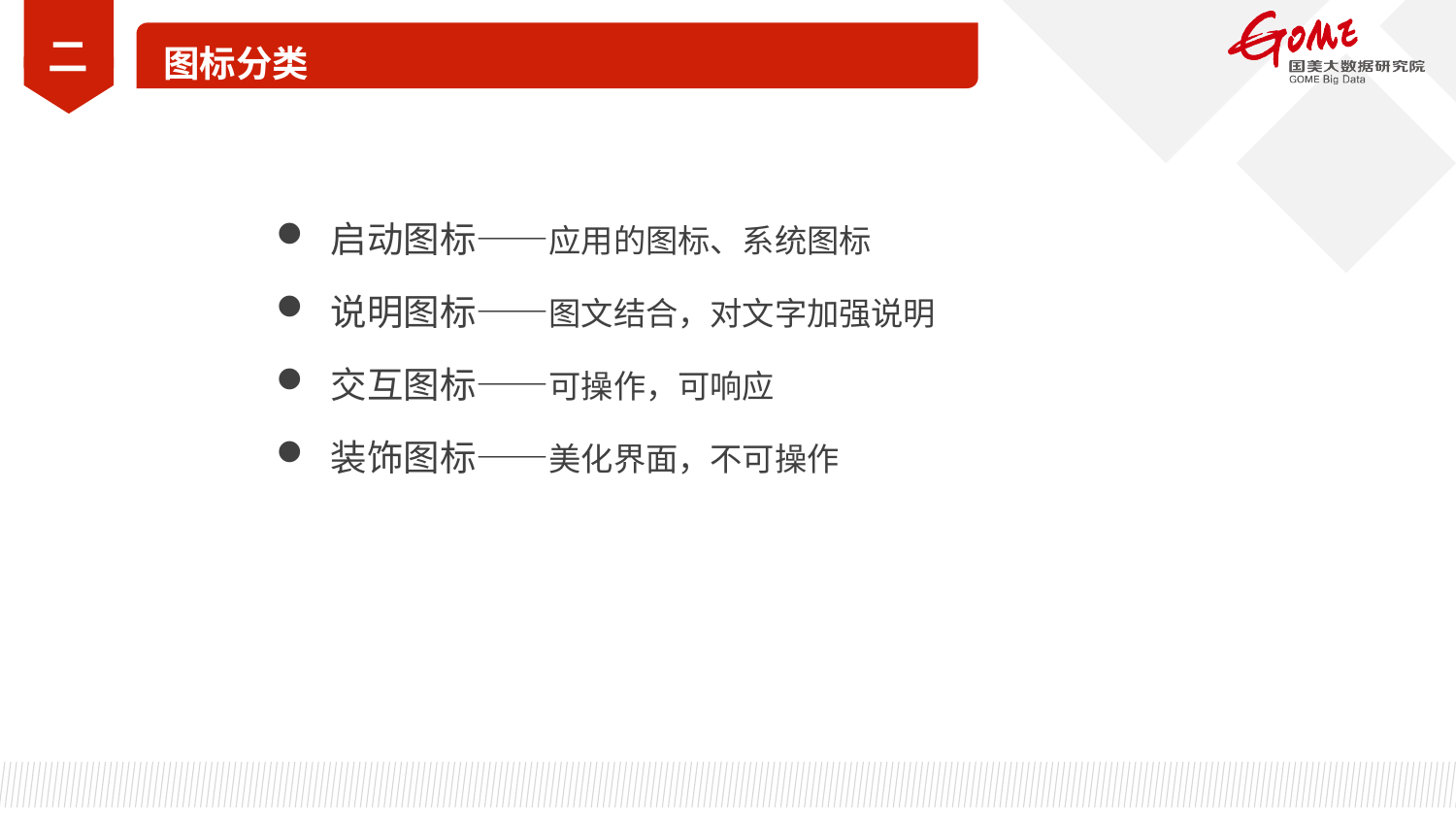

二
图标分类

启动图标——应用的图标、系统图标
说明图标——图文结合，对文字加强说明
交互图标——可操作，可响应
装饰图标——美化界面，不可操作